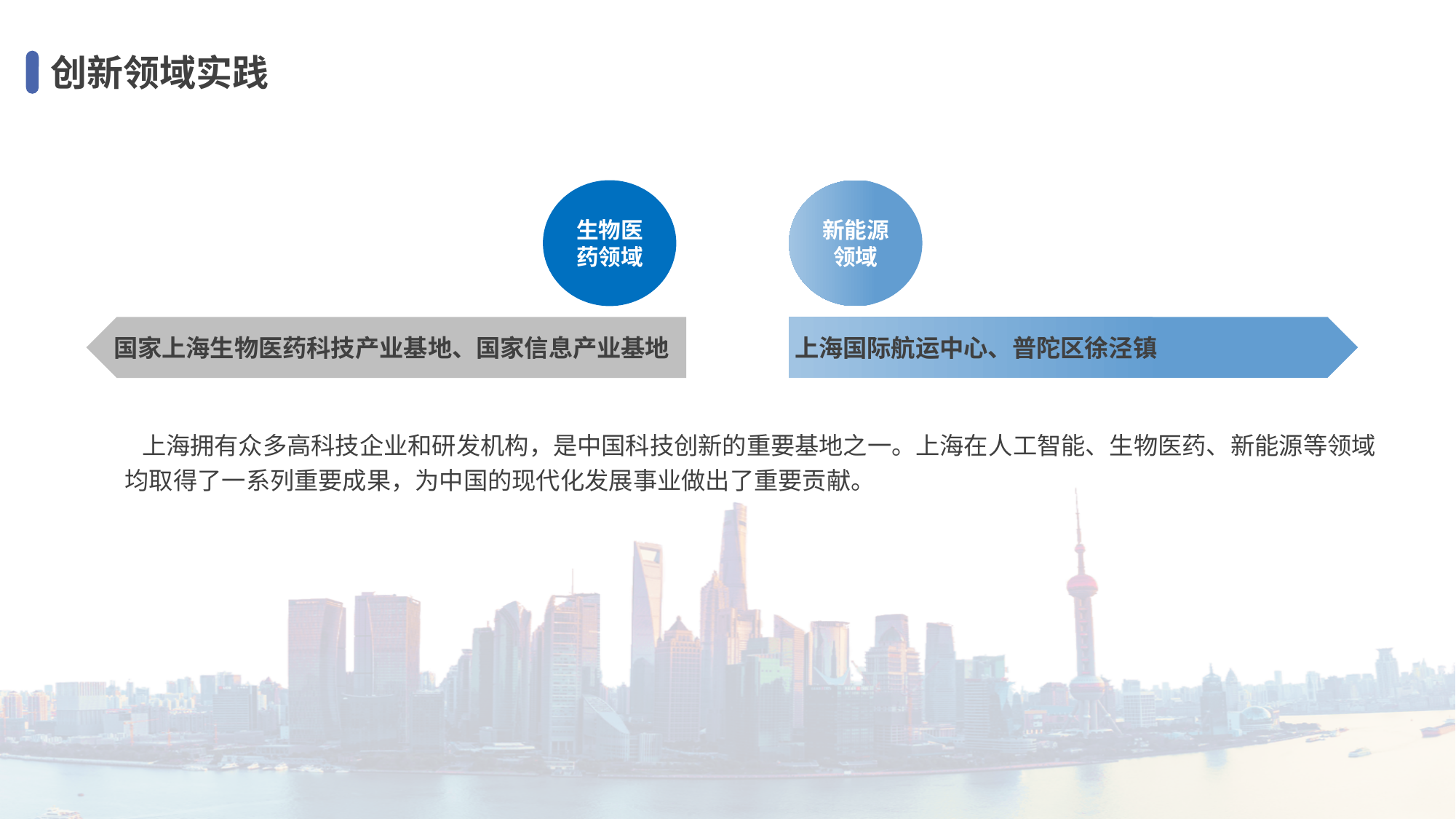

创新领域实践
生物医药领域
新能源领域

国家上海生物医药科技产业基地、国家信息产业基地
上海国际航运中心、普陀区徐泾镇
  上海拥有众多高科技企业和研发机构，是中国科技创新的重要基地之一。上海在人工智能、生物医药、新能源等领域均取得了一系列重要成果，为中国的现代化发展事业做出了重要贡献。